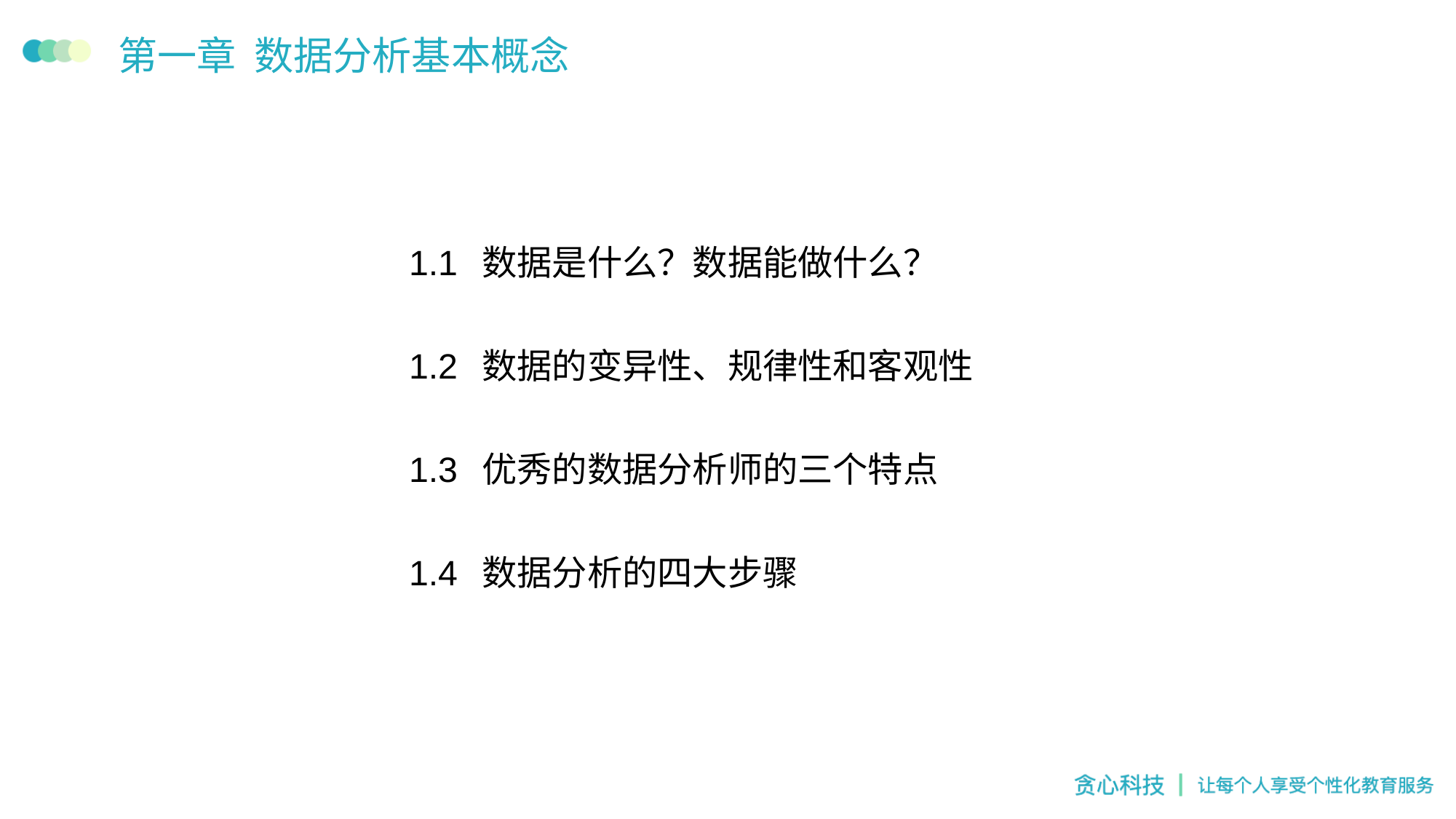

第一章  数据分析基本概念
1.1 数据是什么？数据能做什么？
1.2 数据的变异性、规律性和客观性
1.3 优秀的数据分析师的三个特点
1.4 数据分析的四大步骤